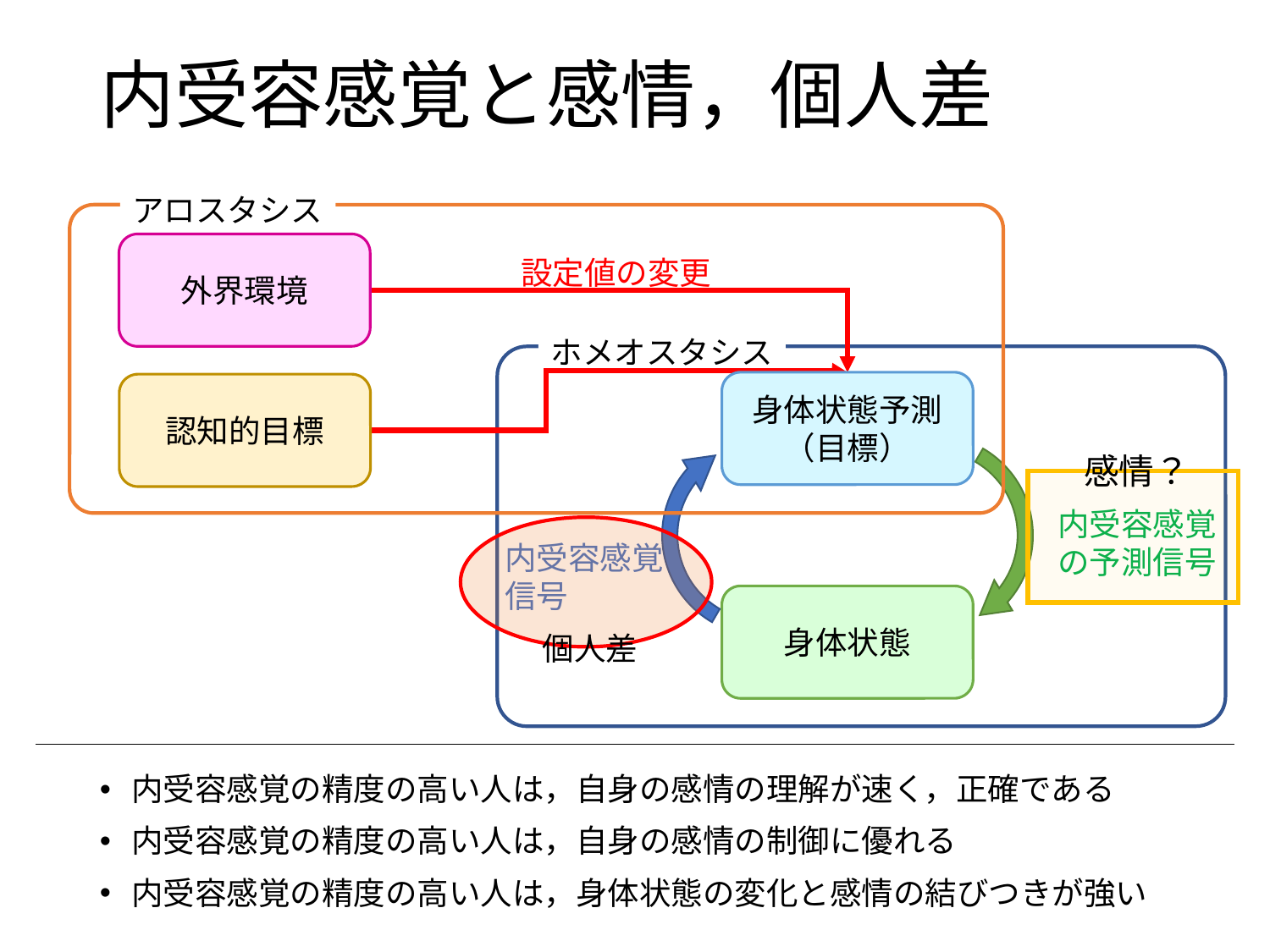

# 内受容感覚と感情，個人差
アロスタシス

外界環境
設定値の変更
認知的目標
ホメオスタシス

身体状態予測
（目標）

感情？

内受容感覚
の予測信号

個人差
内受容感覚の精度の高い人は，自身の感情の理解が速く，正確である
内受容感覚の精度の高い人は，自身の感情の制御に優れる
内受容感覚の精度の高い人は，身体状態の変化と感情の結びつきが強い

内受容感覚
信号
身体状態